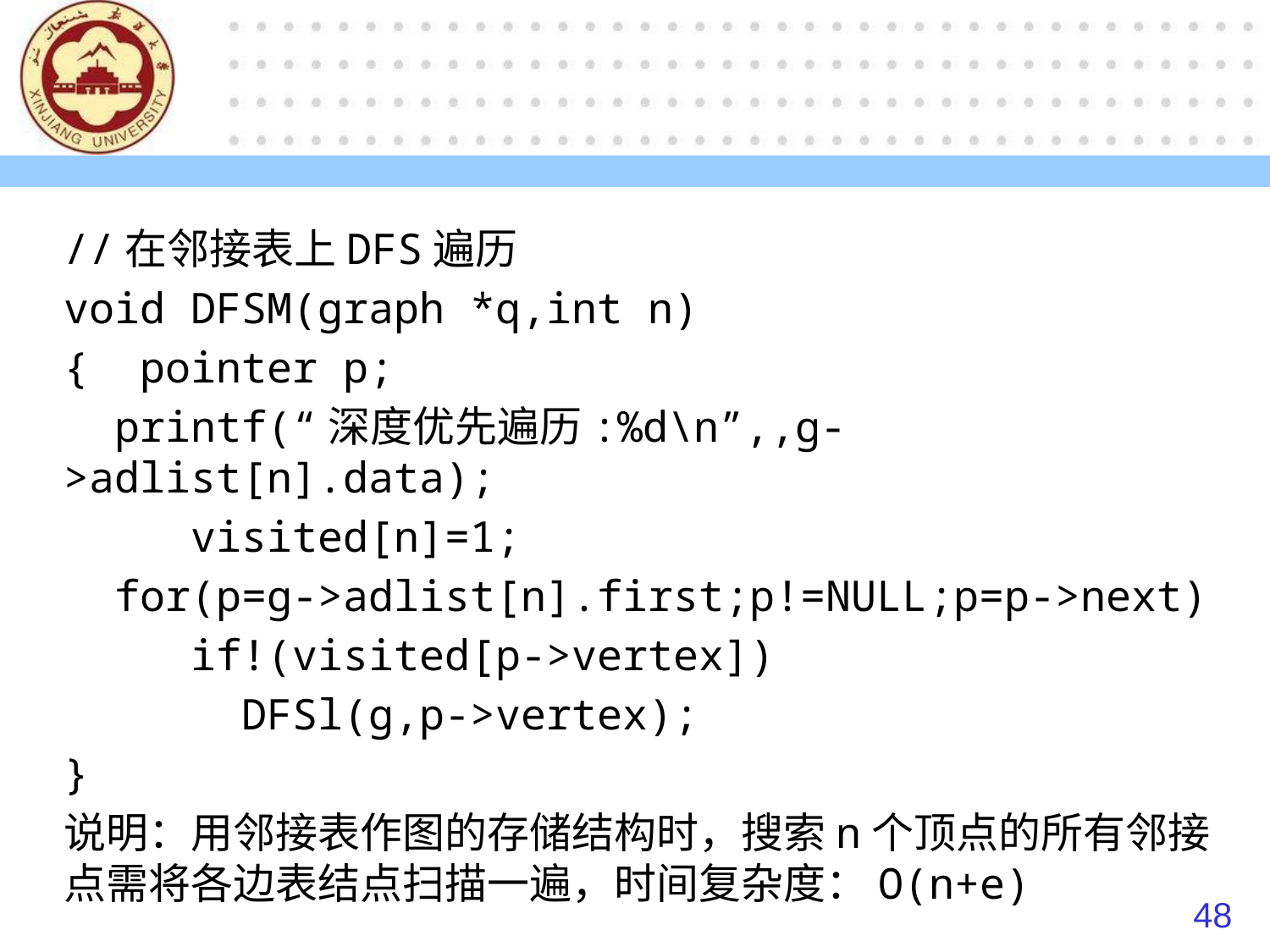

//在邻接表上DFS遍历
void DFSM(graph *q,int n)
{  pointer p;
  printf(“深度优先遍历:%d\n”,,g->adlist[n].data);
	visited[n]=1;
  for(p=g->adlist[n].first;p!=NULL;p=p->next)
	if!(visited[p->vertex])
	  DFSl(g,p->vertex);
}
说明：用邻接表作图的存储结构时，搜索n个顶点的所有邻接点需将各边表结点扫描一遍，时间复杂度：O(n+e)

48